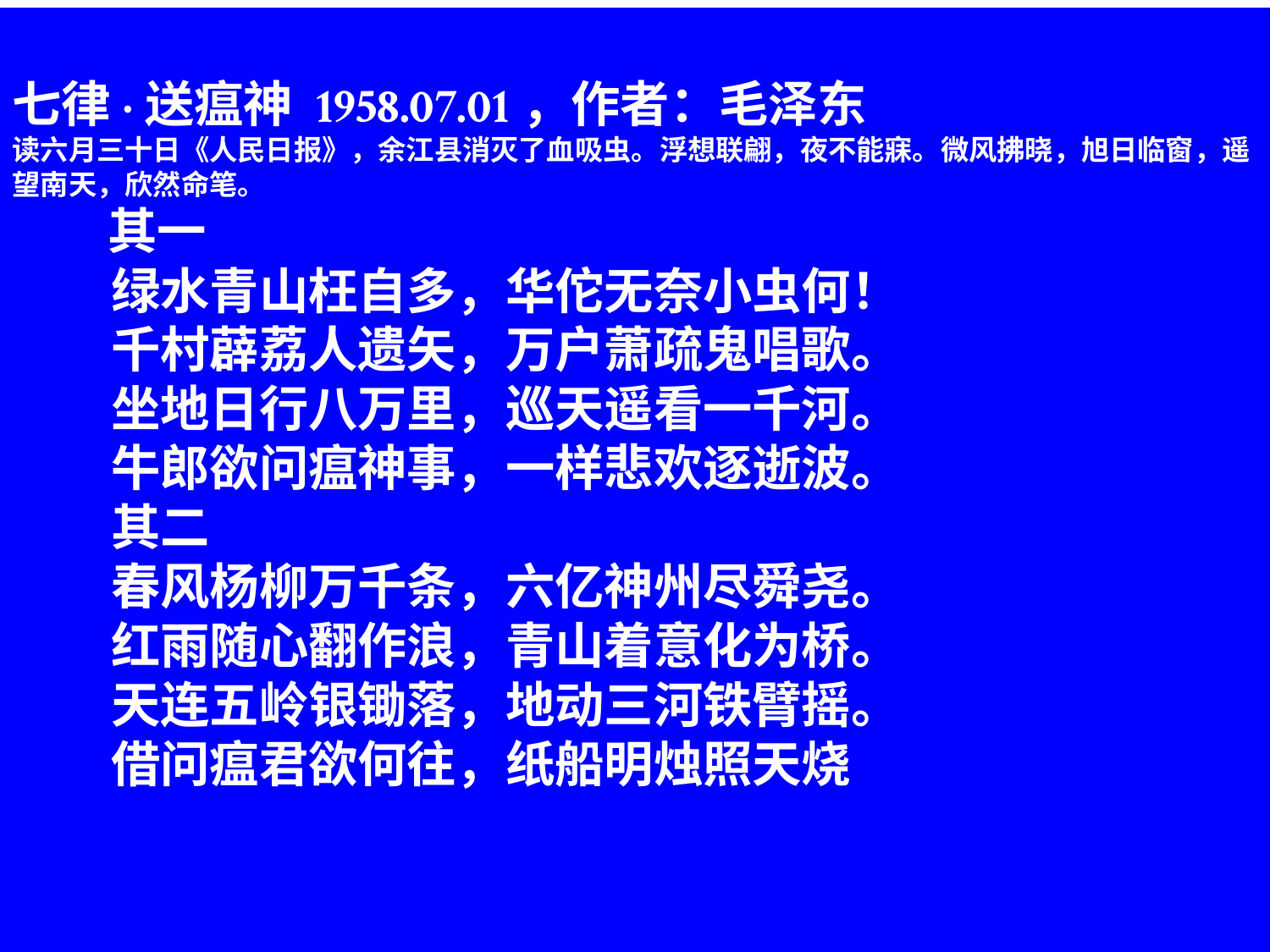

七律·送瘟神 1958.07.01，作者：毛泽东
读六月三十日《人民日报》，余江县消灭了血吸虫。浮想联翩，夜不能寐。微风拂晓，旭日临窗，遥望南天，欣然命笔。
              其一
　　绿水青山枉自多，华佗无奈小虫何！
　　千村薜荔人遗矢，万户萧疏鬼唱歌。
　　坐地日行八万里，巡天遥看一千河。
　　牛郎欲问瘟神事，一样悲欢逐逝波。
　　其二
　　春风杨柳万千条，六亿神州尽舜尧。
　　红雨随心翻作浪，青山着意化为桥。
　　天连五岭银锄落，地动三河铁臂摇。
　　借问瘟君欲何往，纸船明烛照天烧